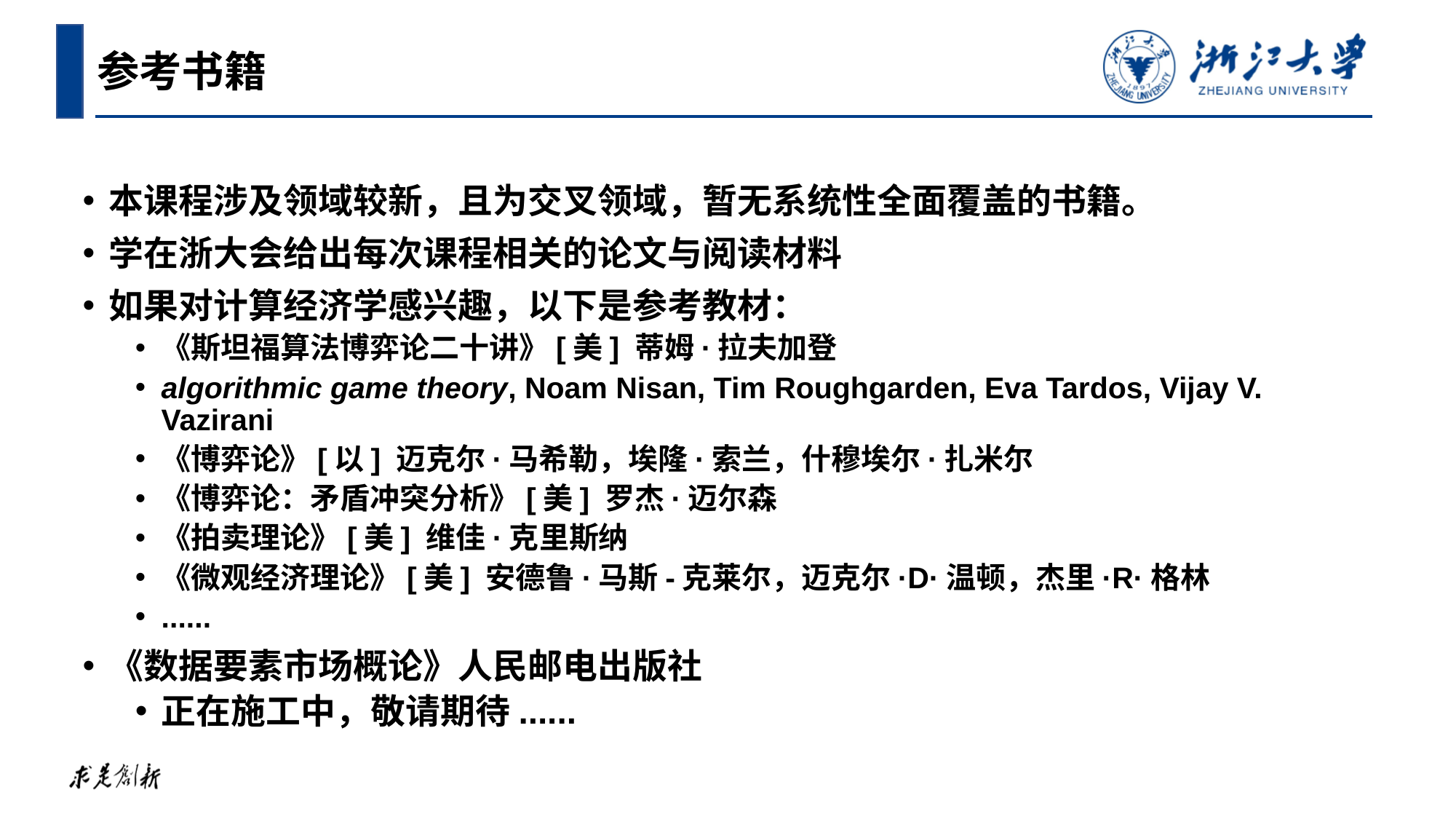

参考书籍
本课程涉及领域较新，且为交叉领域，暂无系统性全面覆盖的书籍。
学在浙大会给出每次课程相关的论文与阅读材料
如果对计算经济学感兴趣，以下是参考教材：
《斯坦福算法博弈论二十讲》[美] 蒂姆·拉夫加登
algorithmic game theory, Noam Nisan, Tim Roughgarden, Eva Tardos, Vijay V. Vazirani
《博弈论》[以] 迈克尔·马希勒，埃隆·索兰，什穆埃尔·扎米尔
《博弈论：矛盾冲突分析》[美] 罗杰·迈尔森
《拍卖理论》[美] 维佳·克里斯纳
《微观经济理论》[美] 安德鲁·马斯-克莱尔，迈克尔·D·温顿，杰里·R·格林
......
《数据要素市场概论》人民邮电出版社
正在施工中，敬请期待......
13